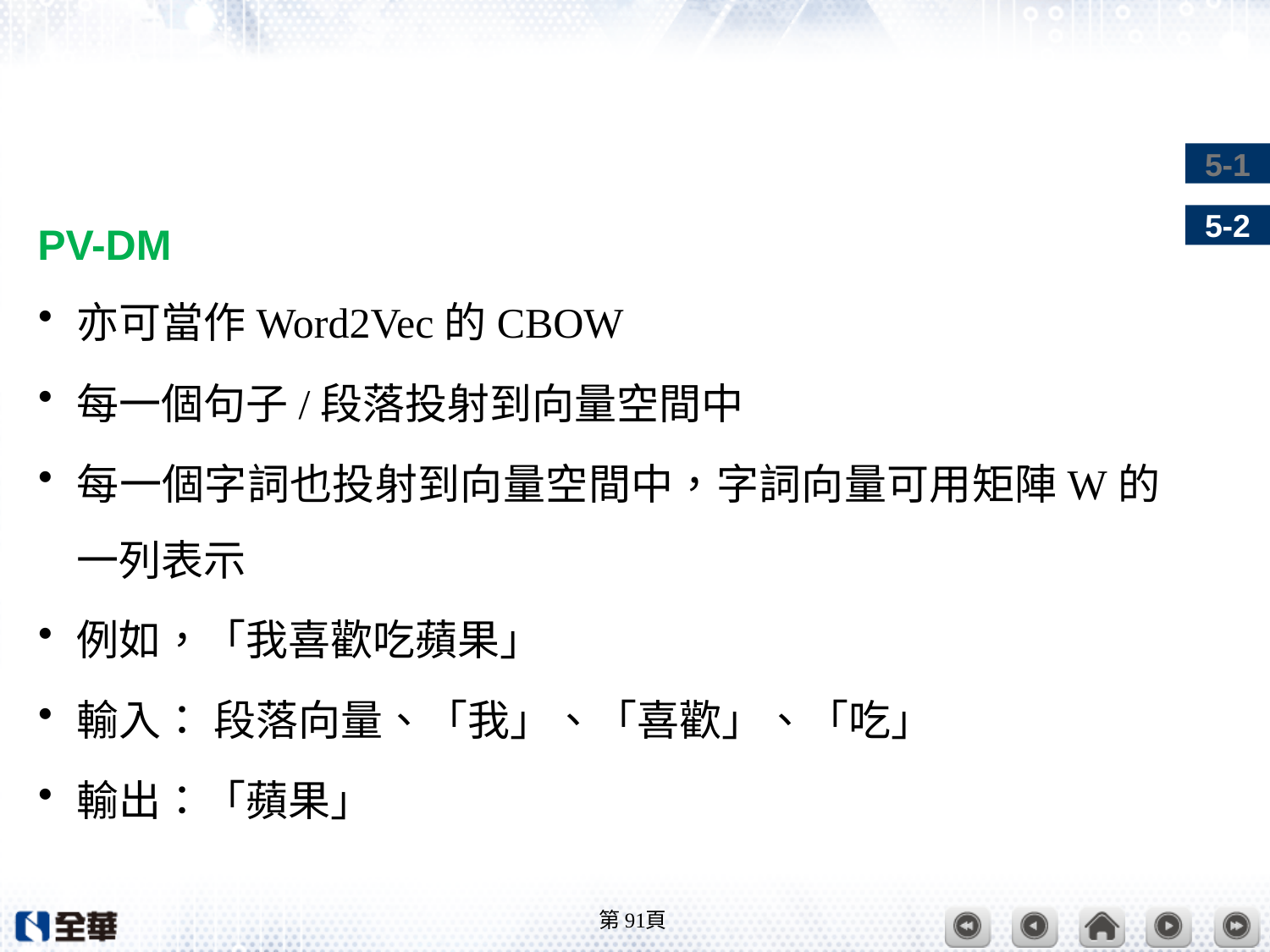

#
PV-DM
亦可當作Word2Vec的CBOW
每一個句子/段落投射到向量空間中
每一個字詞也投射到向量空間中，字詞向量可用矩陣W的一列表示
例如，「我喜歡吃蘋果」
輸入： 段落向量、「我」、「喜歡」、「吃」
輸出：「蘋果」